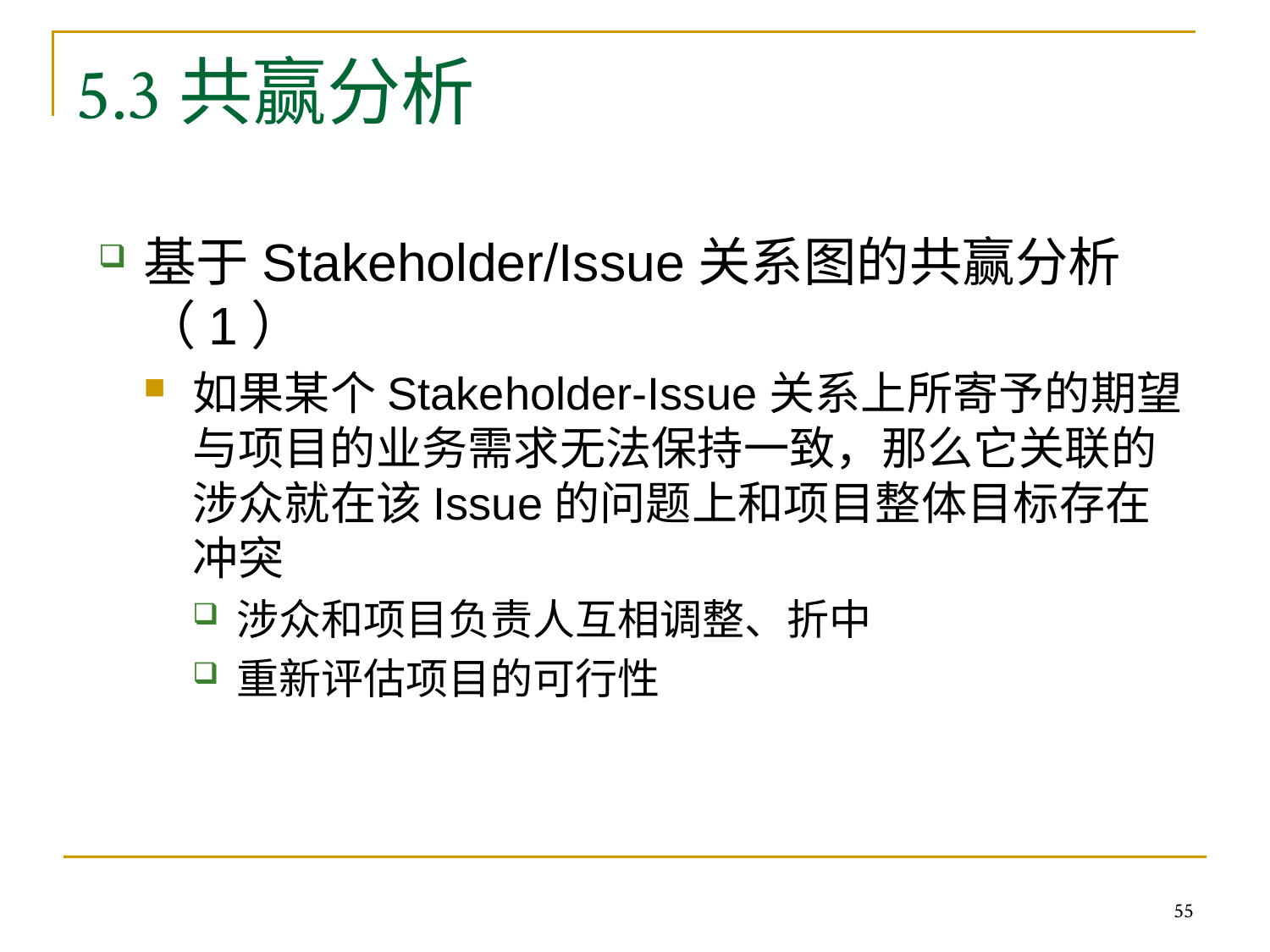

5.3共赢分析
基于Stakeholder/Issue关系图的共赢分析（1）
如果某个Stakeholder-Issue关系上所寄予的期望与项目的业务需求无法保持一致，那么它关联的涉众就在该Issue的问题上和项目整体目标存在冲突
涉众和项目负责人互相调整、折中
重新评估项目的可行性

55